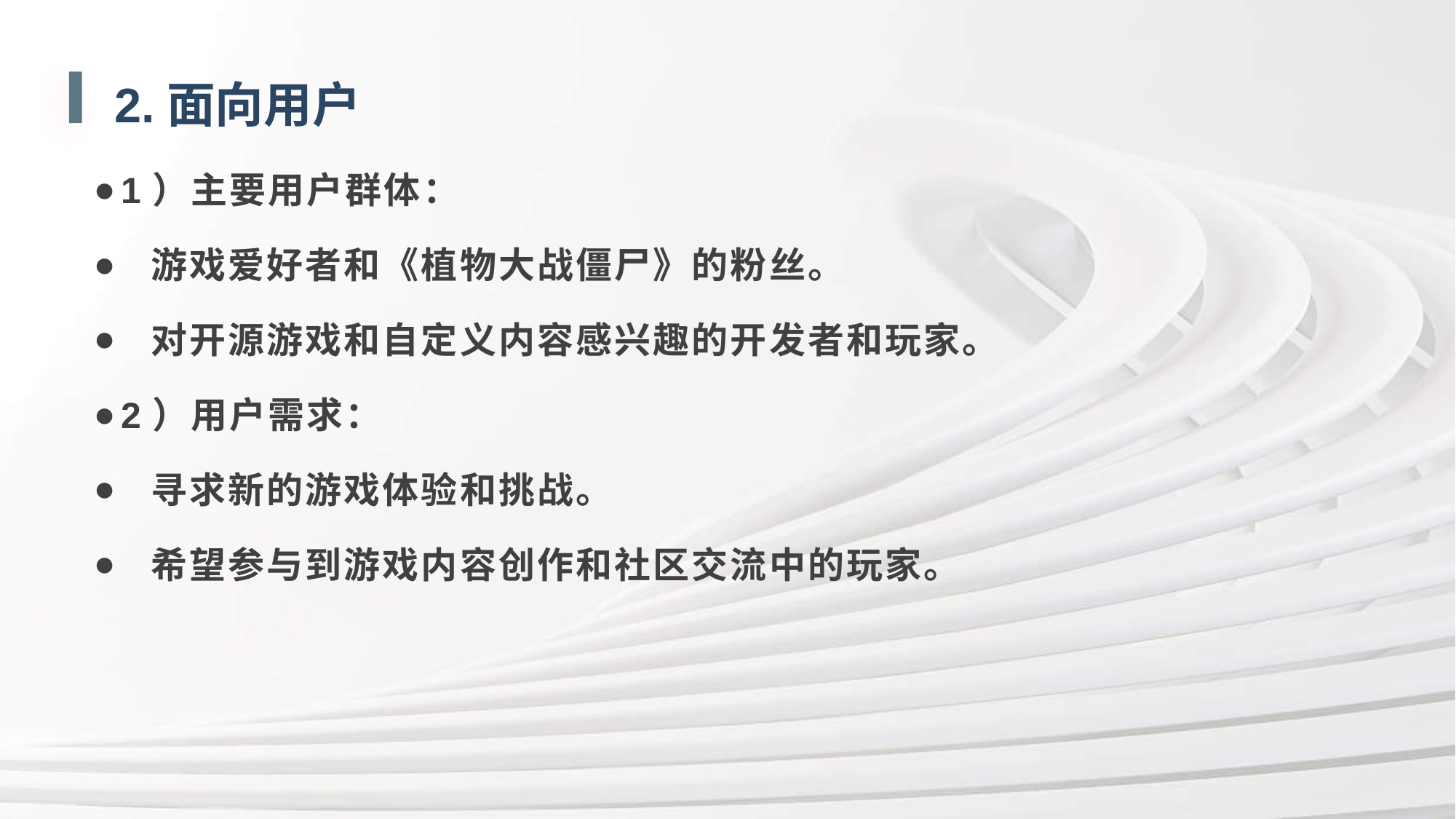

2.面向用户
1）主要用户群体：
  游戏爱好者和《植物大战僵尸》的粉丝。
  对开源游戏和自定义内容感兴趣的开发者和玩家。
2）用户需求：
  寻求新的游戏体验和挑战。
  希望参与到游戏内容创作和社区交流中的玩家。